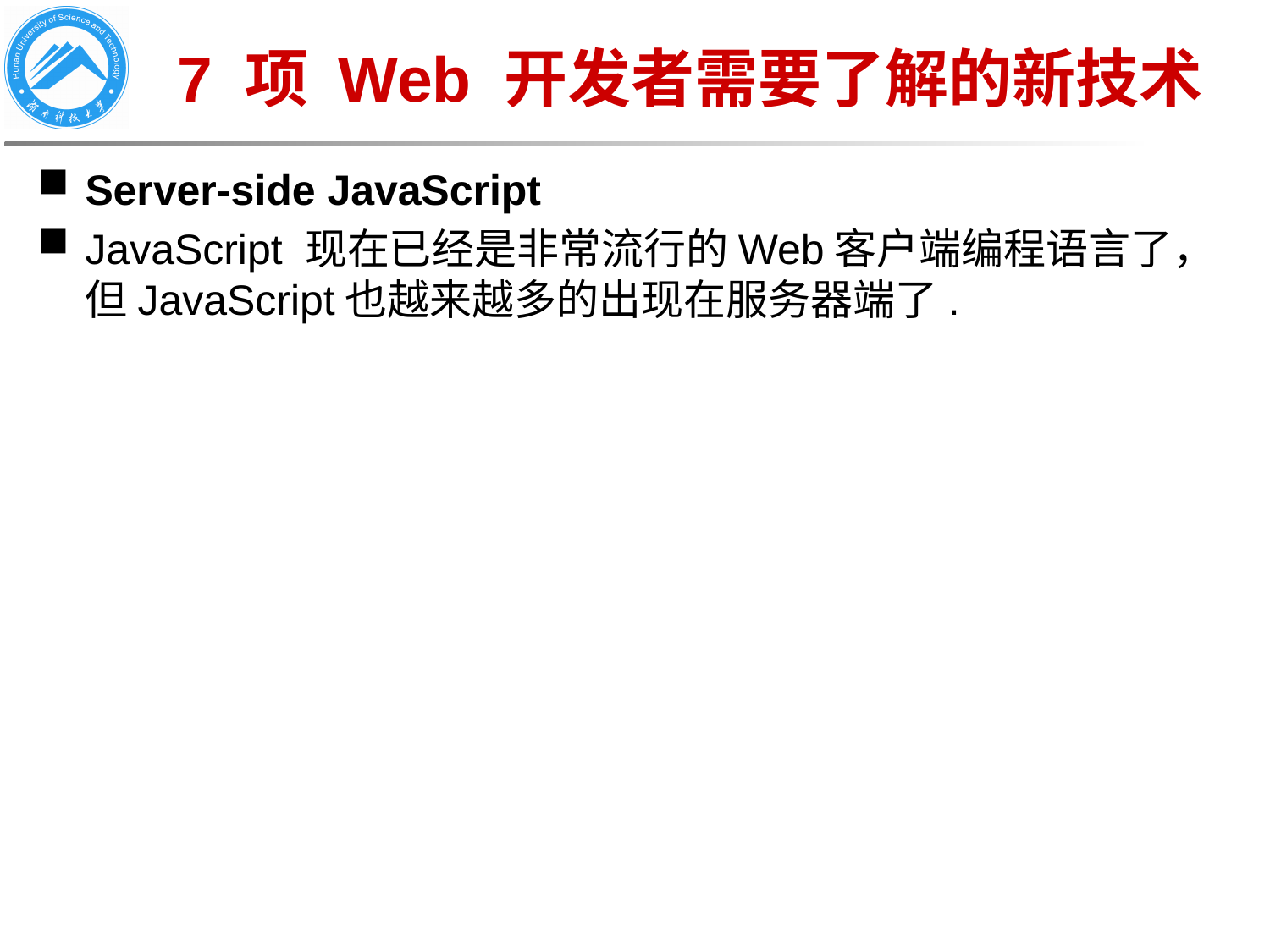

7 项 Web 开发者需要了解的新技术
Server-side JavaScript
JavaScript 现在已经是非常流行的Web客户端编程语言了，但JavaScript也越来越多的出现在服务器端了.